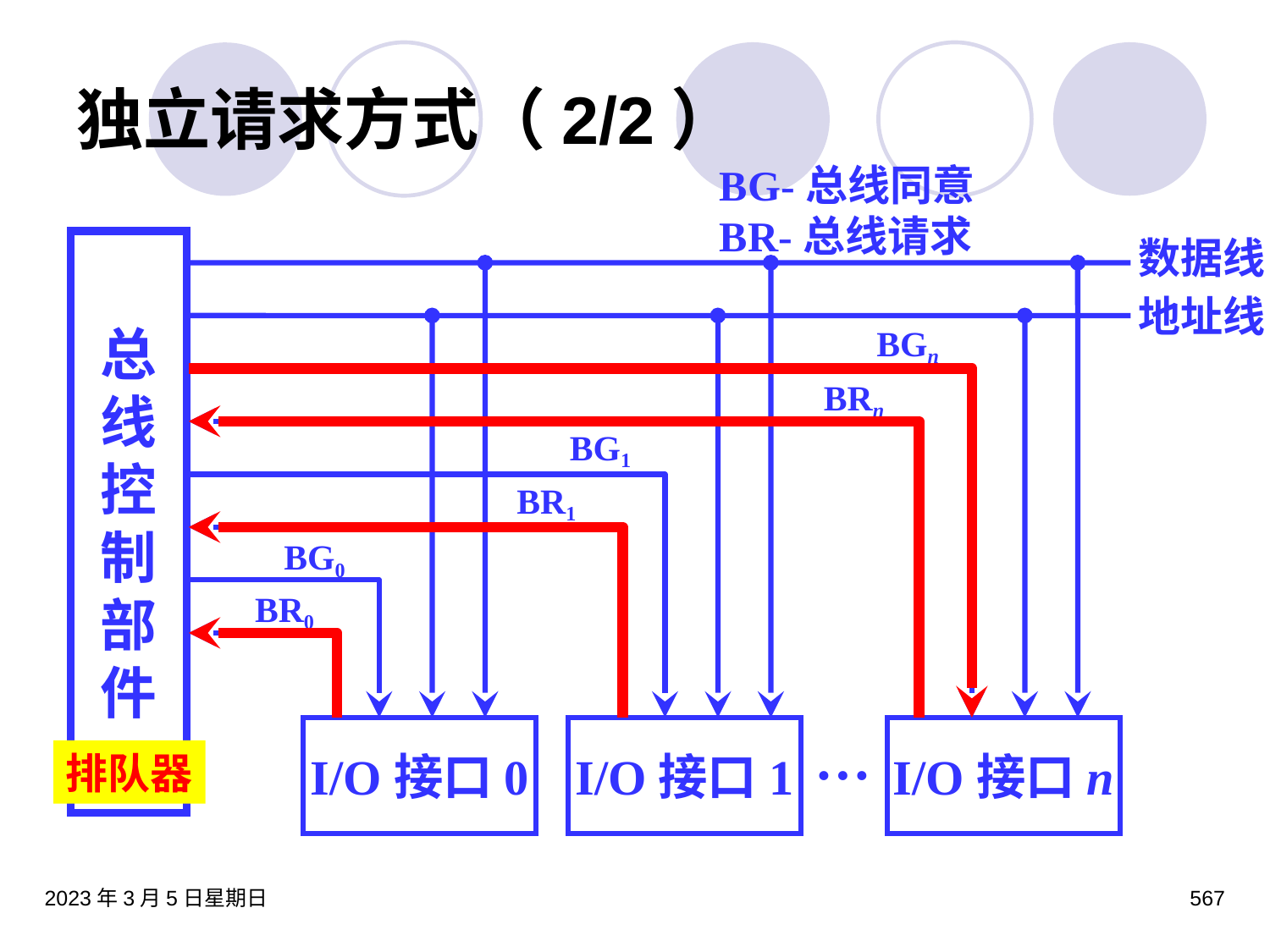

# 独立请求方式（2/2）

BG-总线同意
BR-总线请求
数据线
总
线
控
制
部
件

地址线

BGn

BRn

BG1

BR1

BG0

BR0

I/O接口0
I/O接口1
…
I/O接口n

排队器
2023年3月5日星期日
567